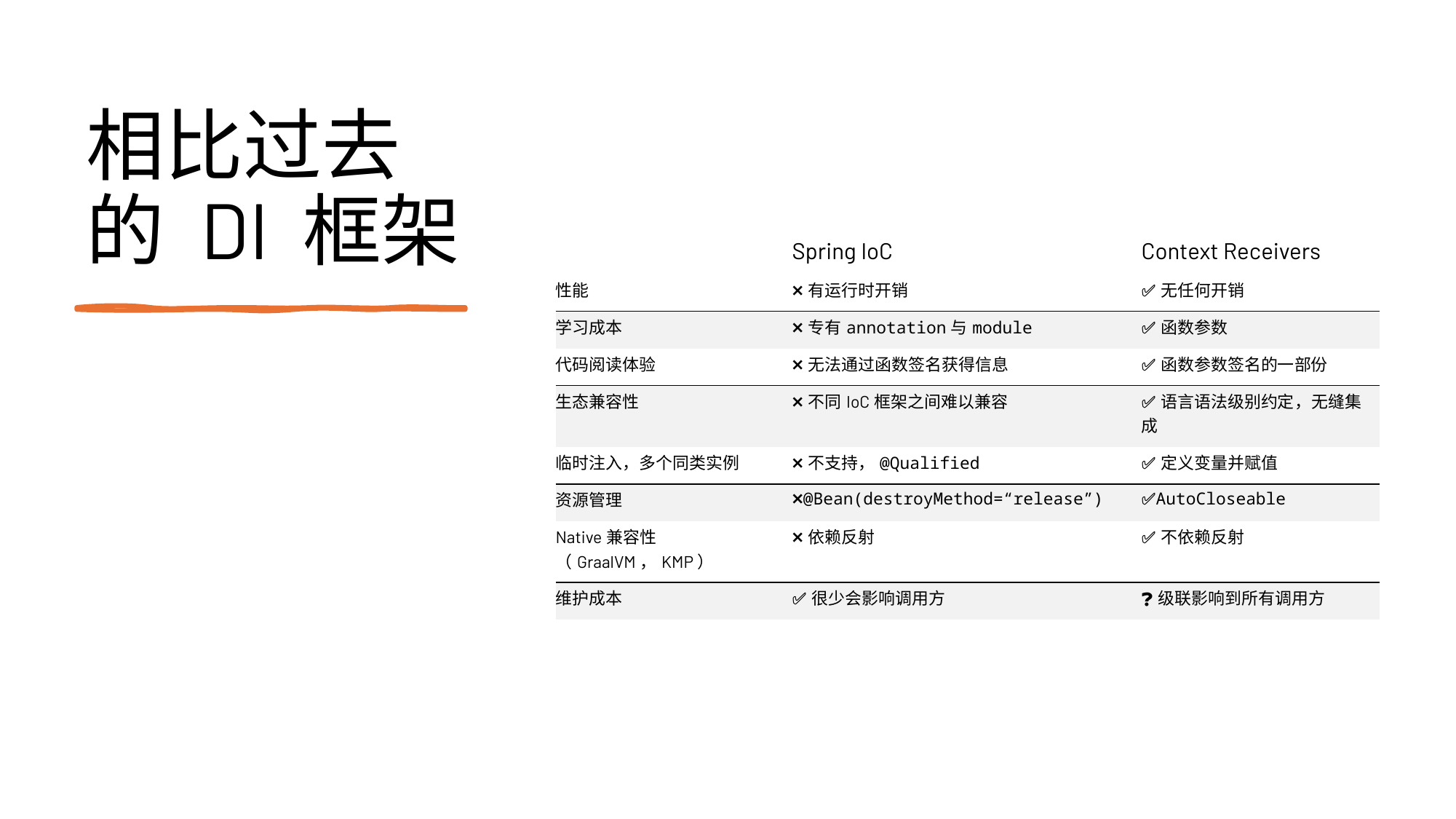

# 相比过去的 DI 框架
|  | Spring IoC | Context Receivers |
| --- | --- | --- |
| 性能 | ❌有运行时开销 | ✅无任何开销 |
| 学习成本 | ❌专有annotation与module | ✅函数参数 |
| 代码阅读体验 | ❌无法通过函数签名获得信息 | ✅函数参数签名的一部份 |
| 生态兼容性 | ❌不同IoC框架之间难以兼容 | ✅语言语法级别约定，无缝集成 |
| 临时注入，多个同类实例 | ❌不支持，@Qualified | ✅定义变量并赋值 |
| 资源管理 | ❌@Bean(destroyMethod=“release”) | ✅AutoCloseable |
| Native兼容性（GraalVM，KMP） | ❌依赖反射 | ✅不依赖反射 |
| 维护成本 | ✅很少会影响调用方 | ❓级联影响到所有调用方 |